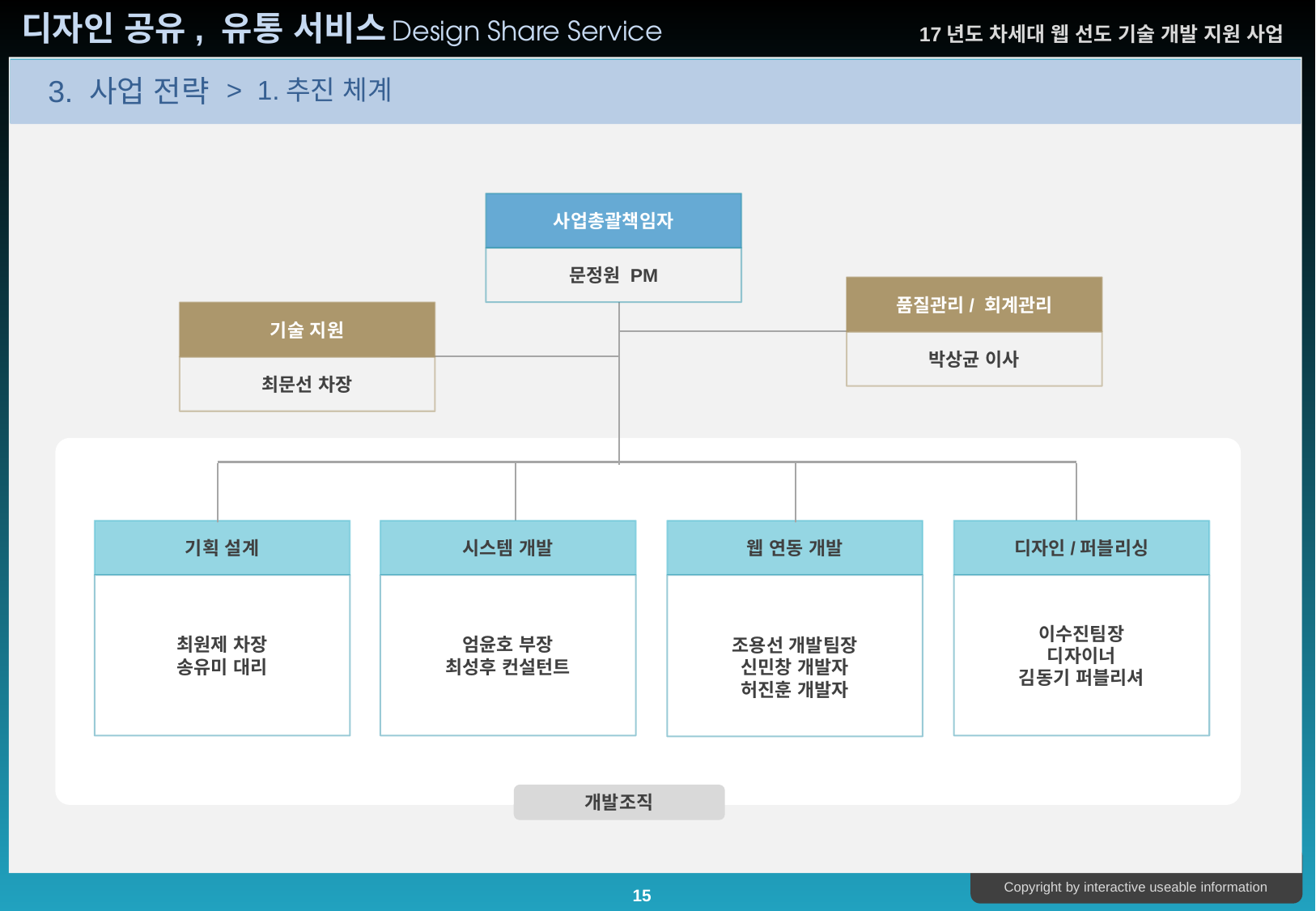

>  1.추진 체계
사업총괄책임자
문정원 PM
품질관리/ 회계관리
박상균 이사
기술 지원
최문선 차장

기획 설계
시스템 개발
웹 연동 개발
디자인/퍼블리싱
최원제 차장
송유미 대리
엄윤호 부장
최성후 컨설턴트
이수진팀장
디자이너
김동기 퍼블리셔

조용선 개발팀장
신민창 개발자
허진훈 개발자

개발조직